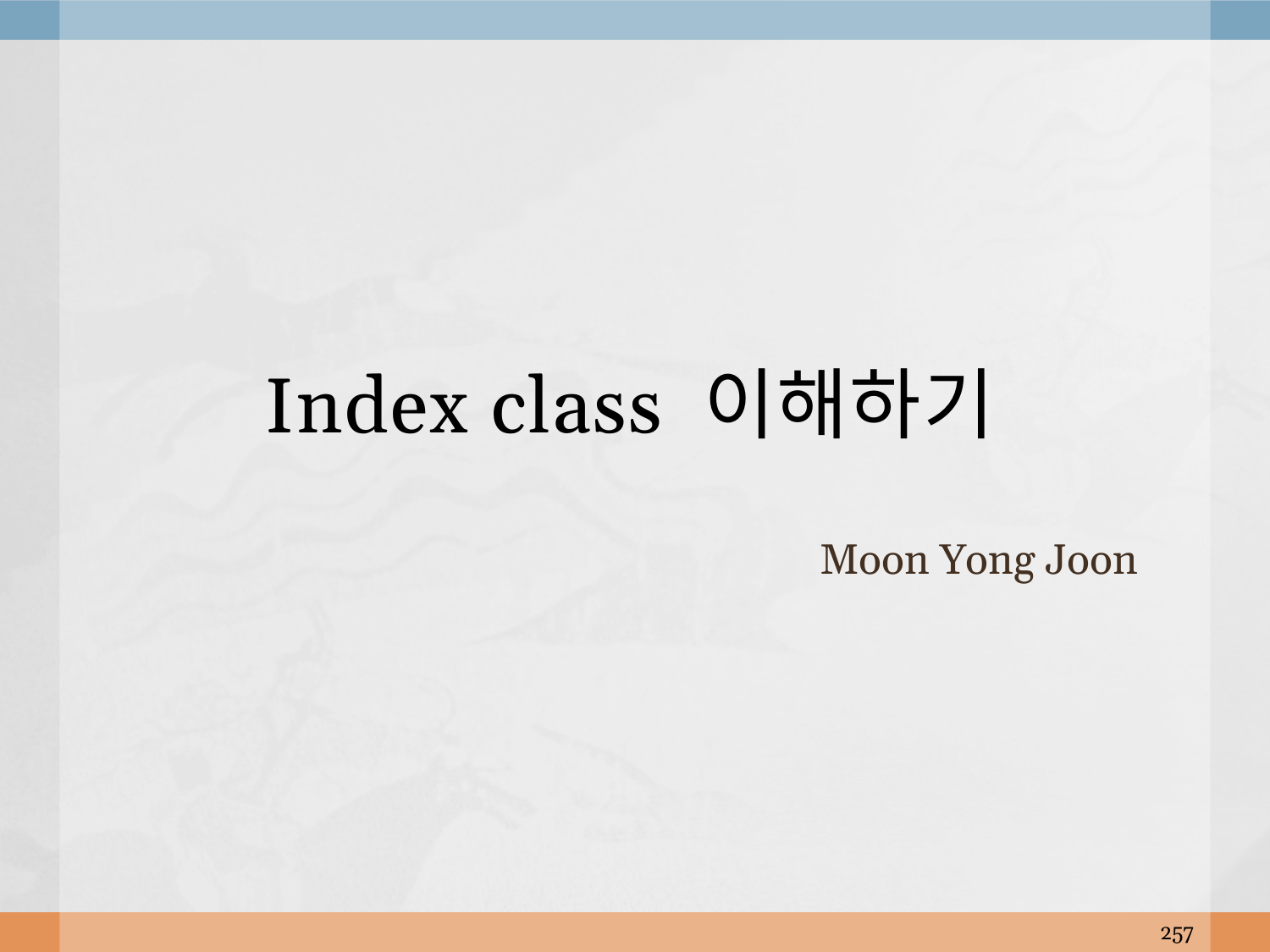

# Index class 이해하기
Moon Yong Joon
257